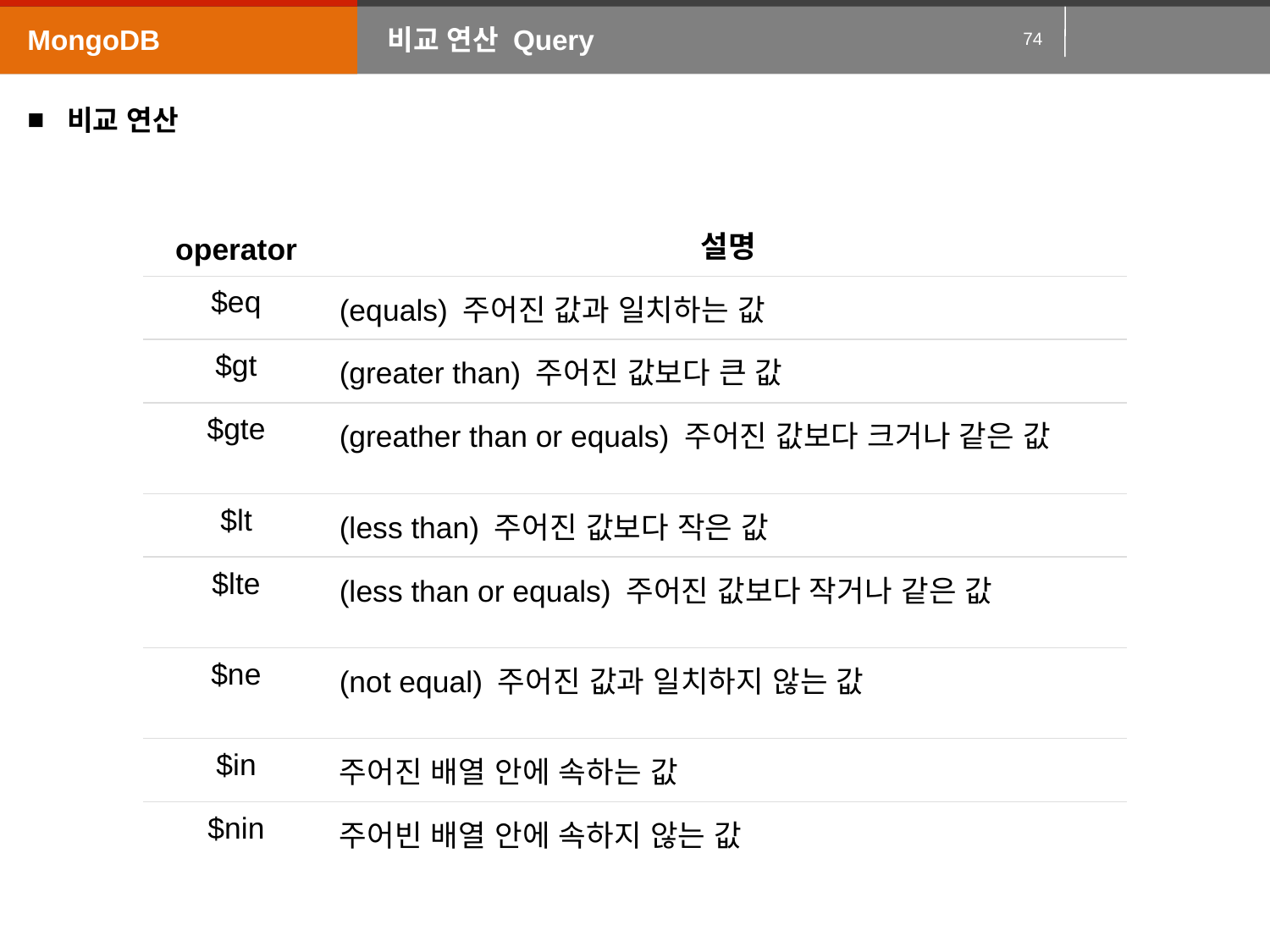

MongoDB
비교 연산 Query
비교 연산

| operator | 설명 |
| --- | --- |
| $eq | (equals) 주어진 값과 일치하는 값 |
| $gt | (greater than) 주어진 값보다 큰 값 |
| $gte | (greather than or equals) 주어진 값보다 크거나 같은 값 |
| $lt | (less than) 주어진 값보다 작은 값 |
| $lte | (less than or equals) 주어진 값보다 작거나 같은 값 |
| $ne | (not equal) 주어진 값과 일치하지 않는 값 |
| $in | 주어진 배열 안에 속하는 값 |
| $nin | 주어빈 배열 안에 속하지 않는 값 |